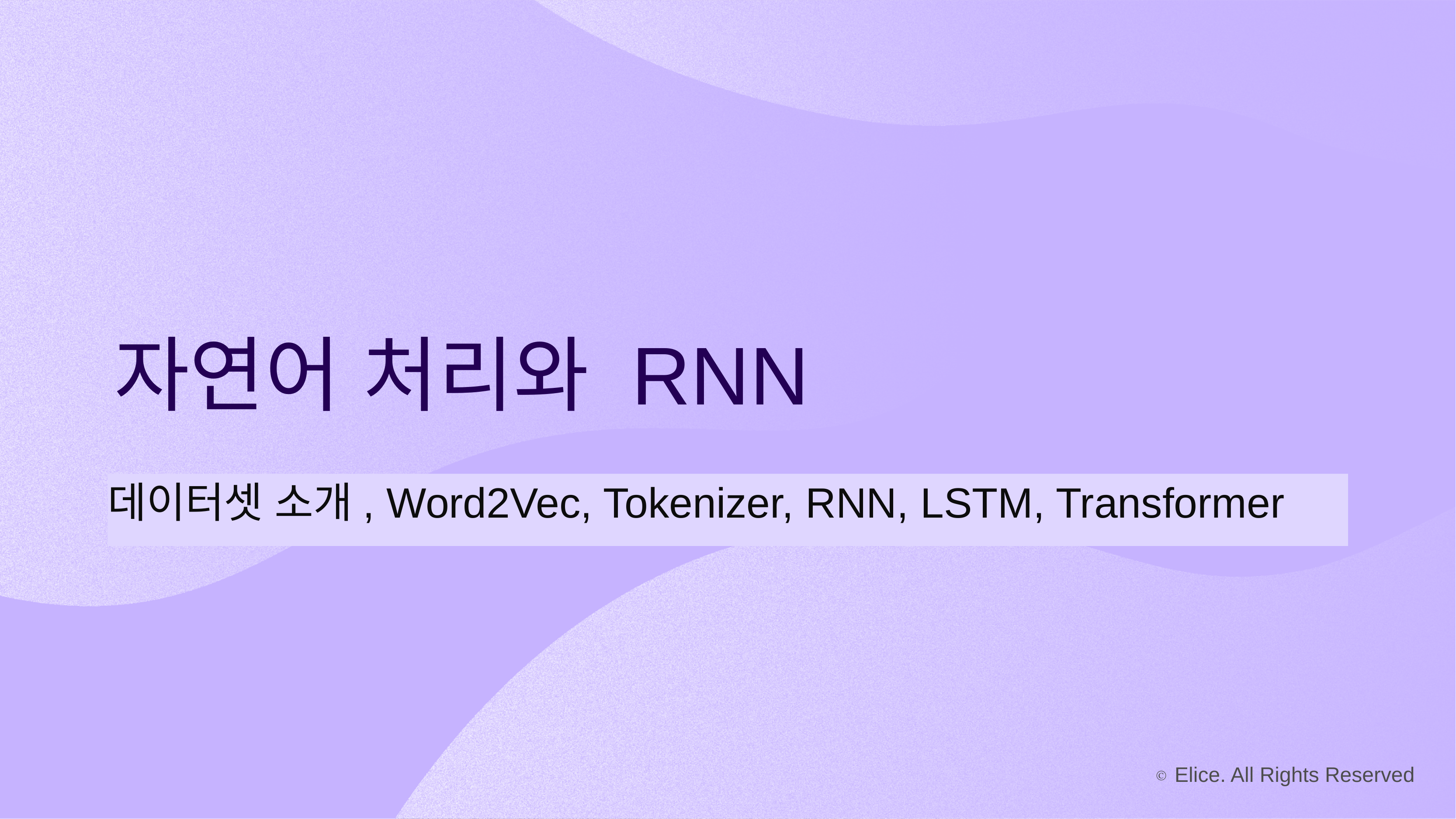

자연어 처리와 RNN
데이터셋 소개, Word2Vec, Tokenizer, RNN, LSTM, Transformer